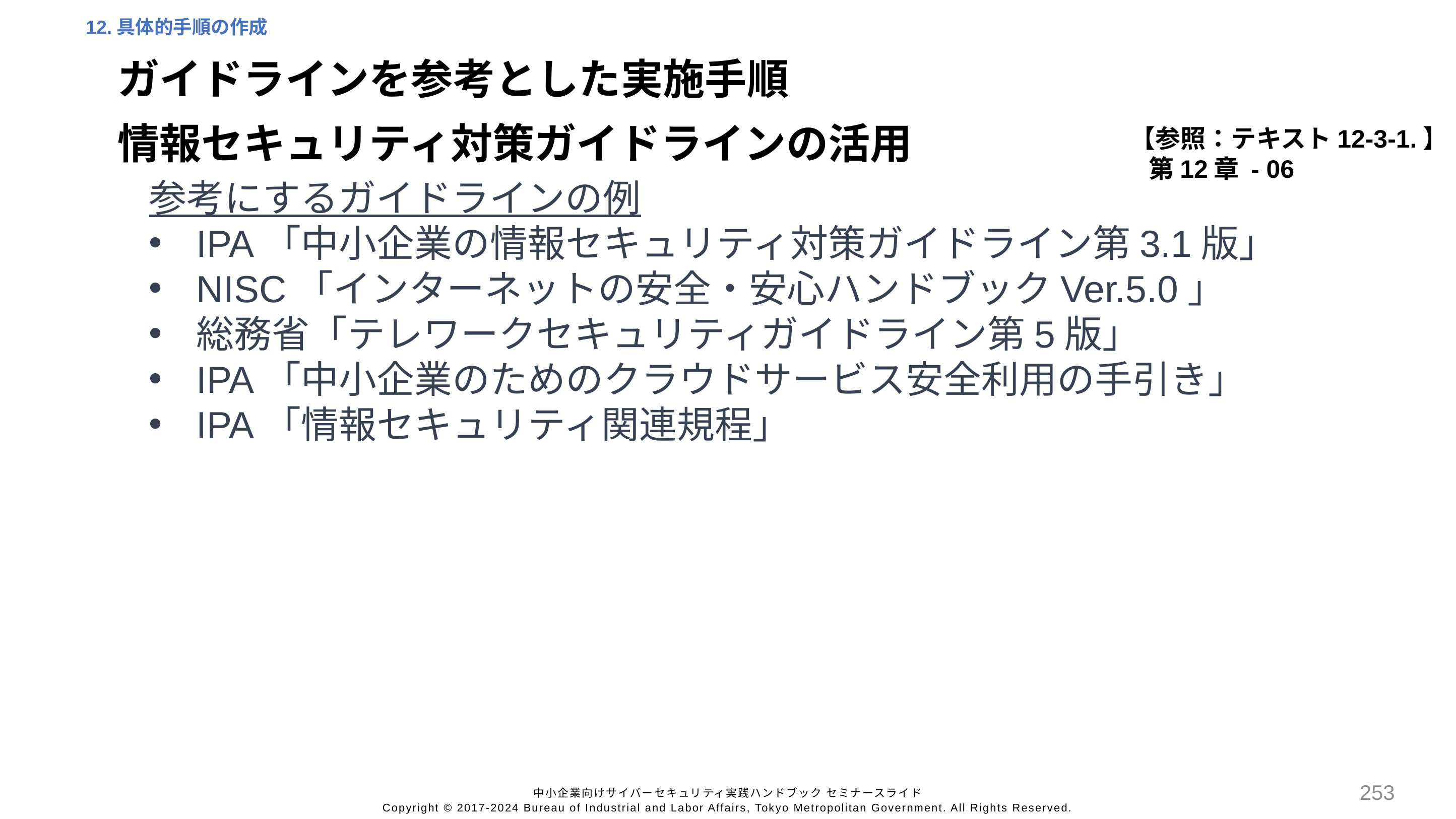

12.具体的手順の作成
ガイドラインを参考とした実施手順
【参照：テキスト12-3-1.】
第12章 - 06
情報セキュリティ対策ガイドラインの活用
参考にするガイドラインの例
IPA「中小企業の情報セキュリティ対策ガイドライン第3.1版」
NISC「インターネットの安全・安心ハンドブックVer.5.0」
総務省「テレワークセキュリティガイドライン第5版」
IPA「中小企業のためのクラウドサービス安全利用の手引き」
IPA「情報セキュリティ関連規程」

253